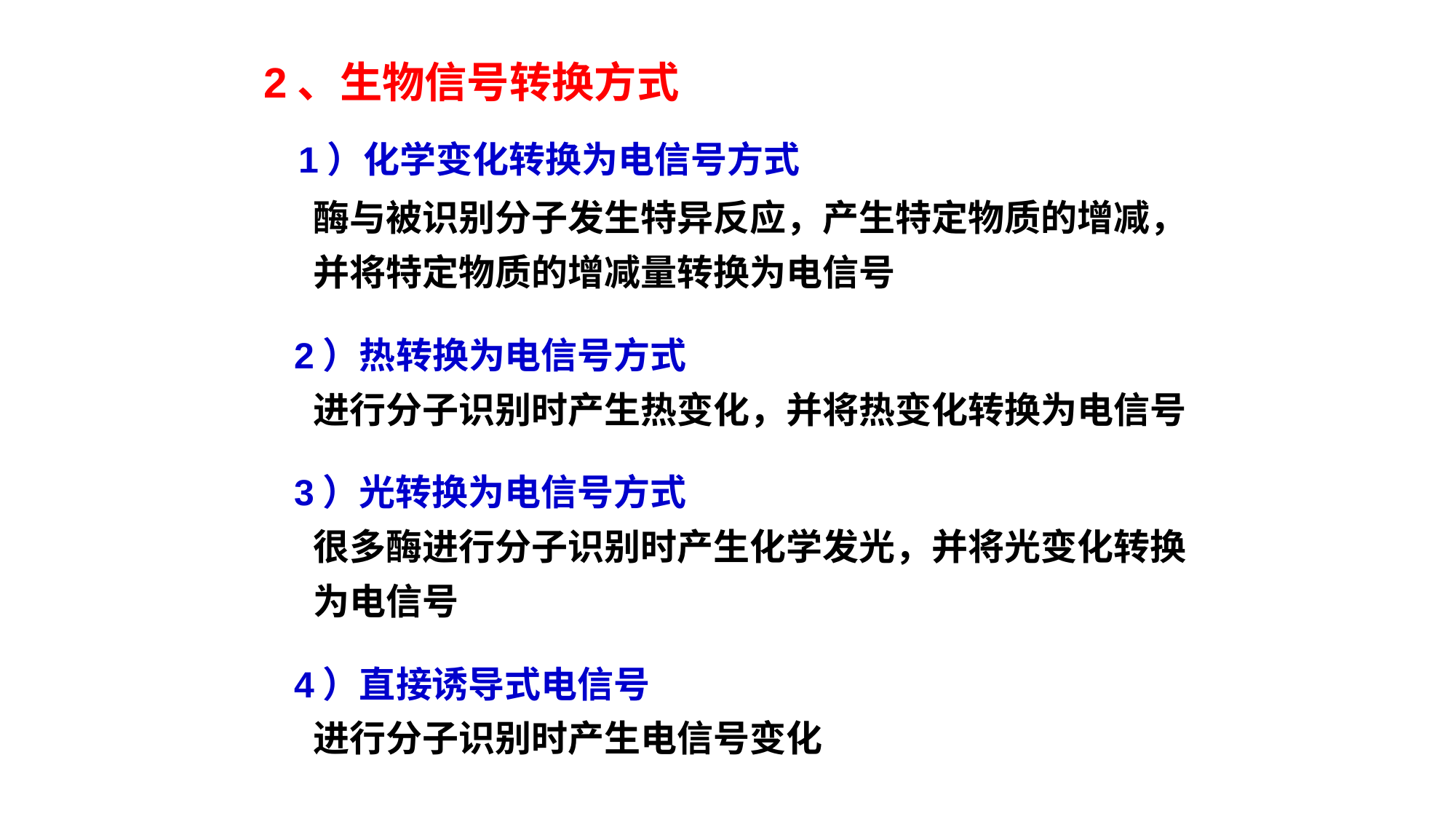

2、生物信号转换方式
     1）化学变化转换为电信号方式
          酶与被识别分子发生特异反应，产生特定物质的增减，
          并将特定物质的增减量转换为电信号

       2）热转换为电信号方式
          进行分子识别时产生热变化，并将热变化转换为电信号

       3）光转换为电信号方式
          很多酶进行分子识别时产生化学发光，并将光变化转换
          为电信号

       4）直接诱导式电信号
          进行分子识别时产生电信号变化